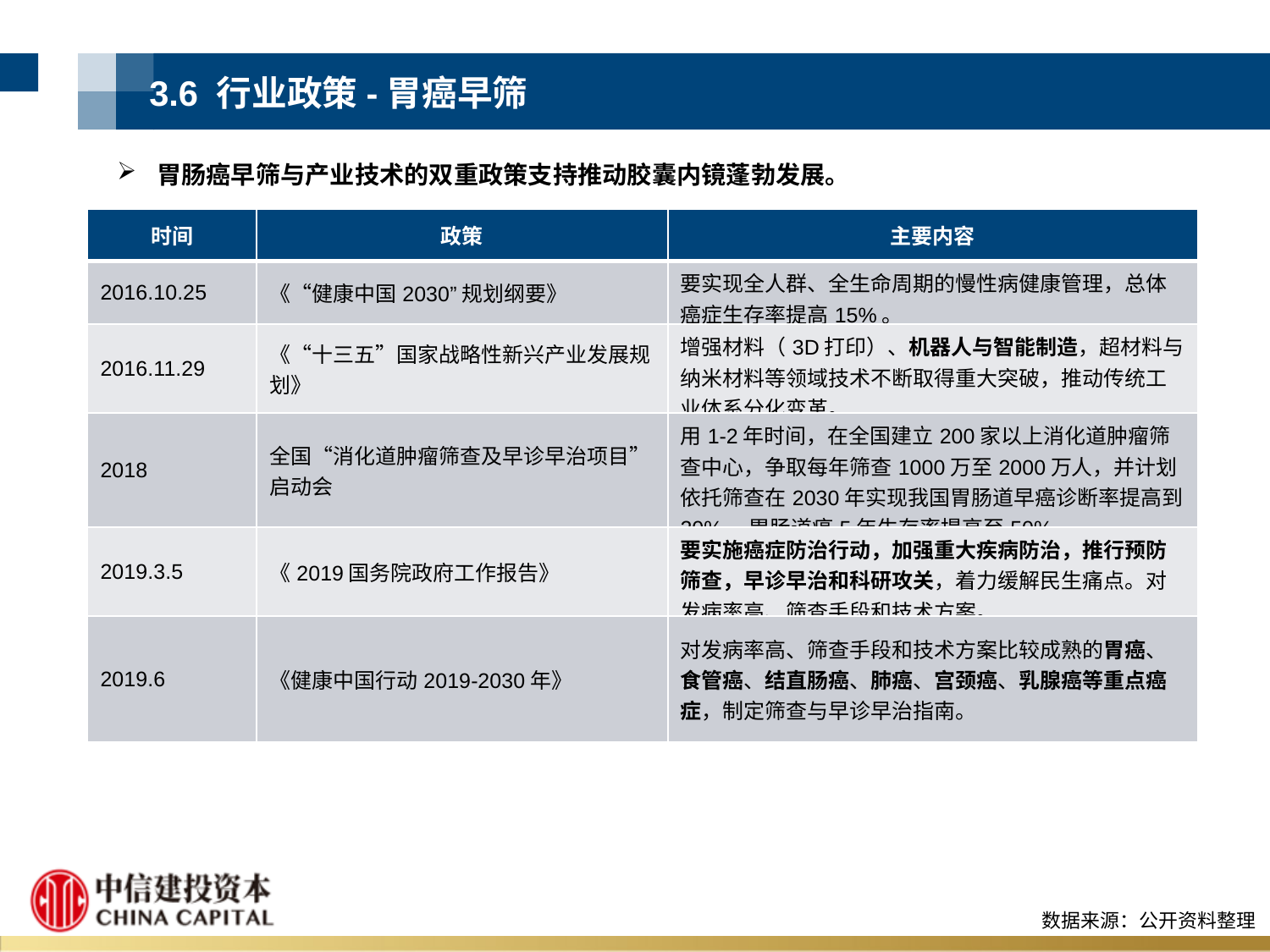

3.6 行业政策-胃癌早筛
胃肠癌早筛与产业技术的双重政策支持推动胶囊内镜蓬勃发展。
| 时间 | 政策 | 主要内容 |
| --- | --- | --- |
| 2016.10.25 | 《“健康中国2030”规划纲要》 | 要实现全人群、全生命周期的慢性病健康管理，总体癌症生存率提高15%。 |
| 2016.11.29 | 《“十三五”国家战略性新兴产业发展规划》 | 增强材料（3D打印）、机器人与智能制造，超材料与纳米材料等领域技术不断取得重大突破，推动传统工业体系分化变革。 |
| 2018 | 全国“消化道肿瘤筛查及早诊早治项目”启动会 | 用1-2年时间，在全国建立200家以上消化道肿瘤筛查中心，争取每年筛查1000万至2000万人，并计划依托筛查在2030年实现我国胃肠道早癌诊断率提高到20%，胃肠道癌5年生存率提高至50%。 |
| 2019.3.5 | 《2019国务院政府工作报告》 | 要实施癌症防治行动，加强重大疾病防治，推行预防筛查，早诊早治和科研攻关，着力缓解民生痛点。对发病率高、筛查手段和技术方案。 |
| 2019.6 | 《健康中国行动2019-2030年》 | 对发病率高、筛查手段和技术方案比较成熟的胃癌、食管癌、结直肠癌、肺癌、宫颈癌、乳腺癌等重点癌症，制定筛查与早诊早治指南。 |
数据来源：公开资料整理